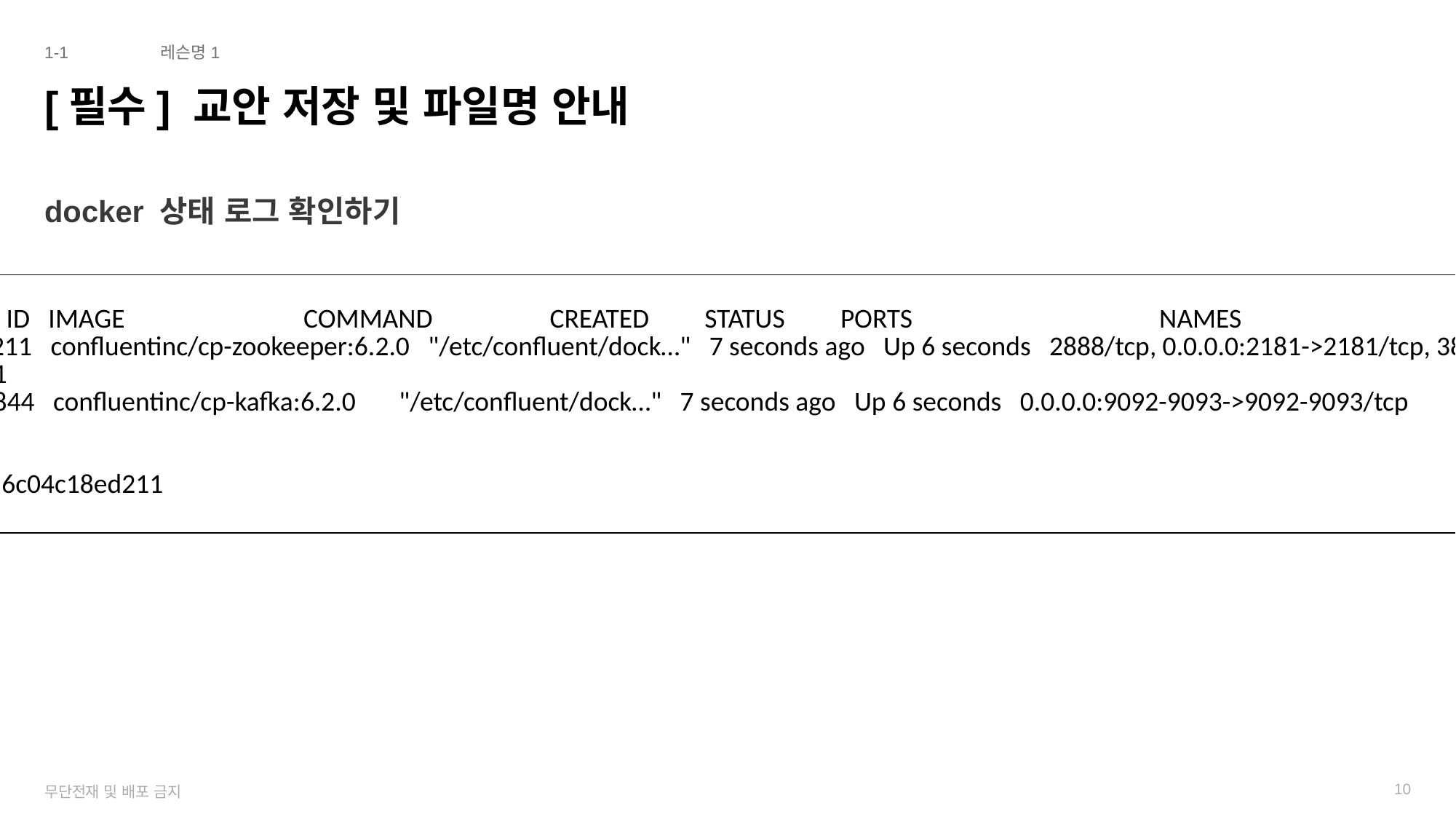

1-1
레슨명1
# [필수] 교안 저장 및 파일명 안내
docker 상태 로그 확인하기
| $ docker ps CONTAINER ID IMAGE COMMAND CREATED STATUS PORTS NAMES 6c04c18ed211 confluentinc/cp-zookeeper:6.2.0 "/etc/confluent/dock…" 7 seconds ago Up 6 seconds 2888/tcp, 0.0.0.0:2181->2181/tcp, 3888/tcp learningspoons-zookeeper-1 87951c24d844 confluentinc/cp-kafka:6.2.0 "/etc/confluent/dock…" 7 seconds ago Up 6 seconds 0.0.0.0:9092-9093->9092-9093/tcp learningspoons-kafka-1 docker logs 6c04c18ed211 |
| --- |
10